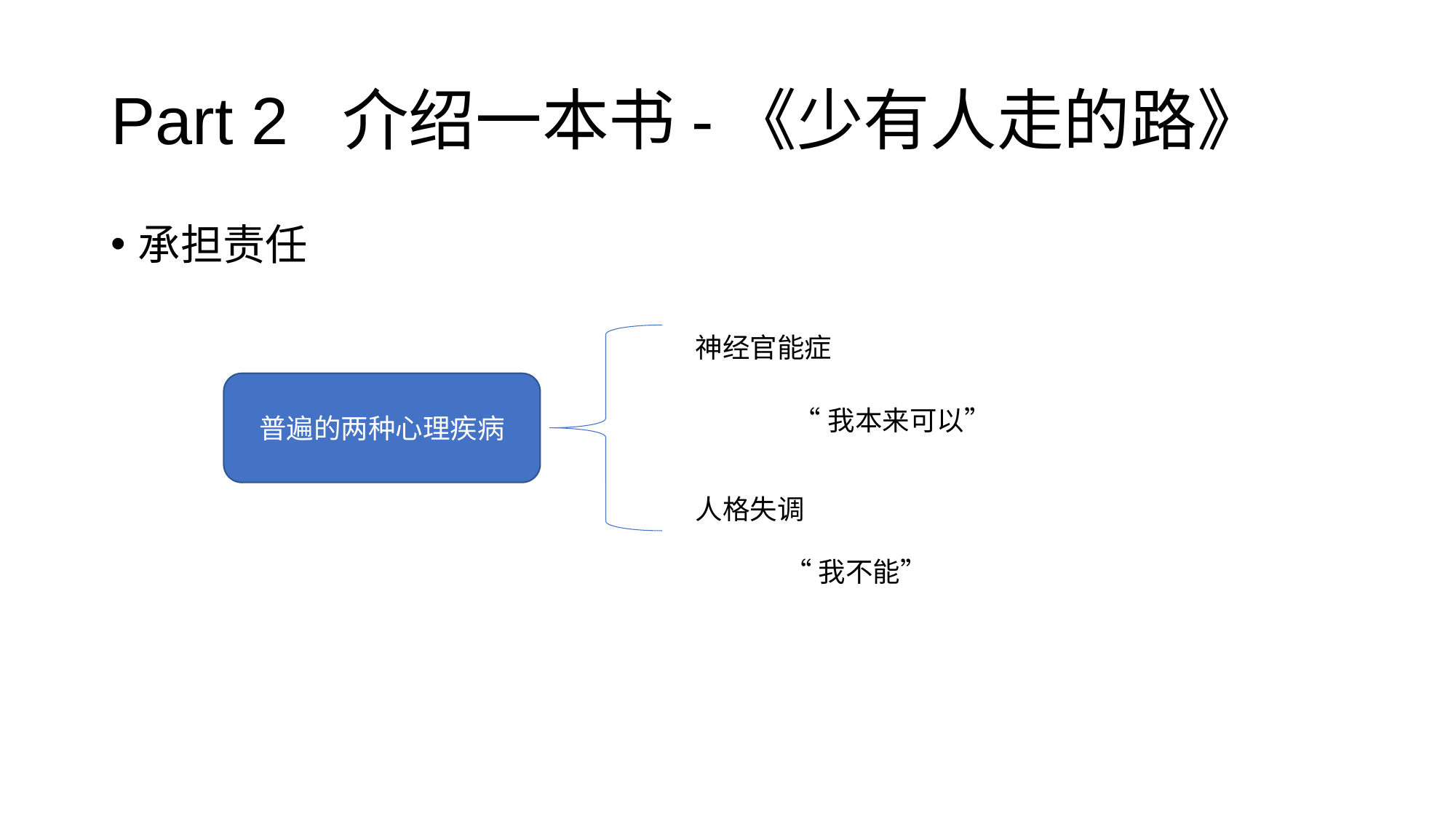

# Part 2  介绍一本书-《少有人走的路》
承担责任

神经官能症
普遍的两种心理疾病
“我本来可以”
人格失调
“我不能”